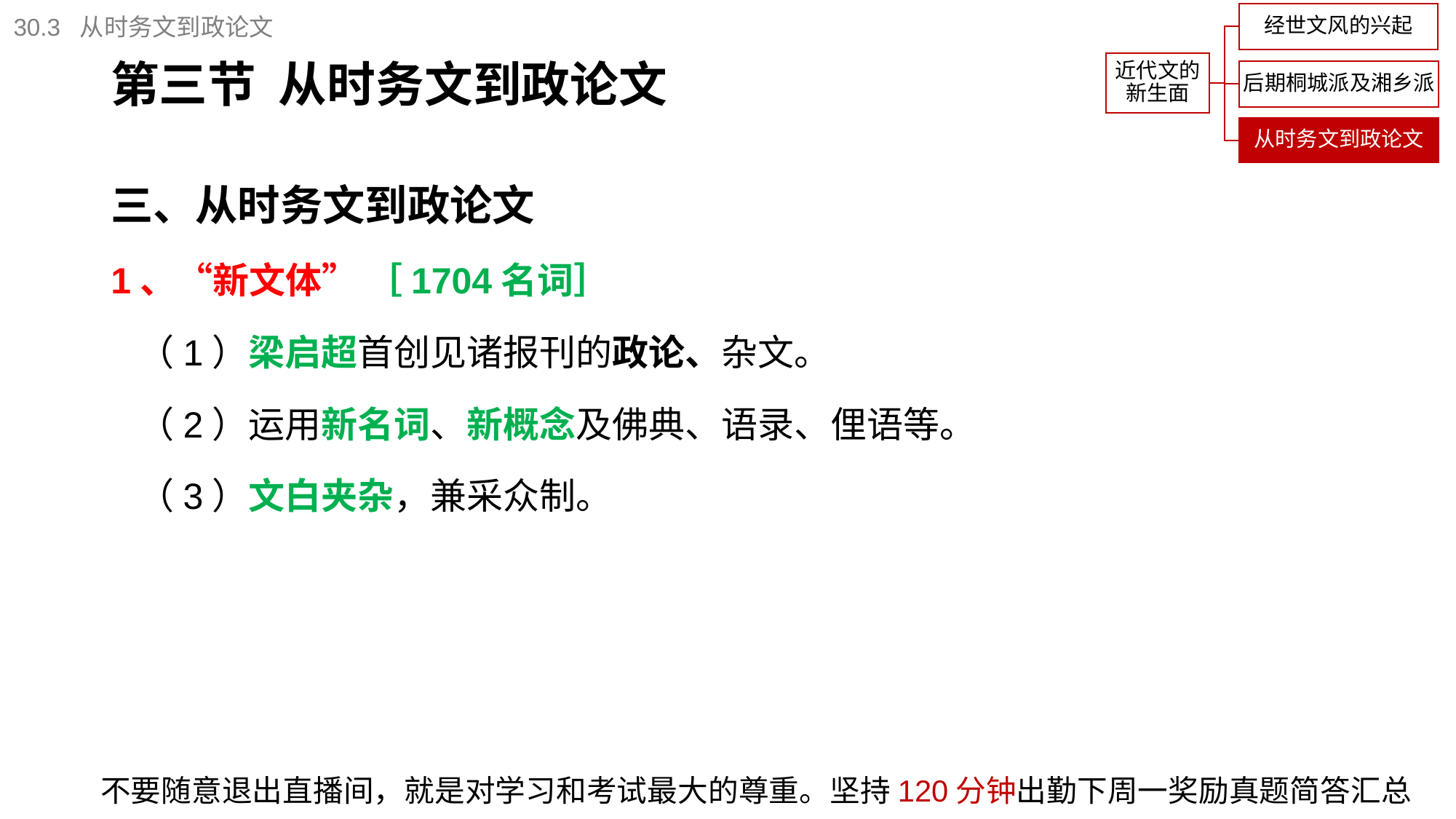

近代文的新生面
经世文风的兴起
后期桐城派及湘乡派
从时务文到政论文
30.3  从时务文到政论文
# 第三节  从时务文到政论文
三、从时务文到政论文
1、“新文体” ［1704名词］
（1）梁启超首创见诸报刊的政论、杂文。
（2）运用新名词、新概念及佛典、语录、俚语等。
（3）文白夹杂，兼采众制。